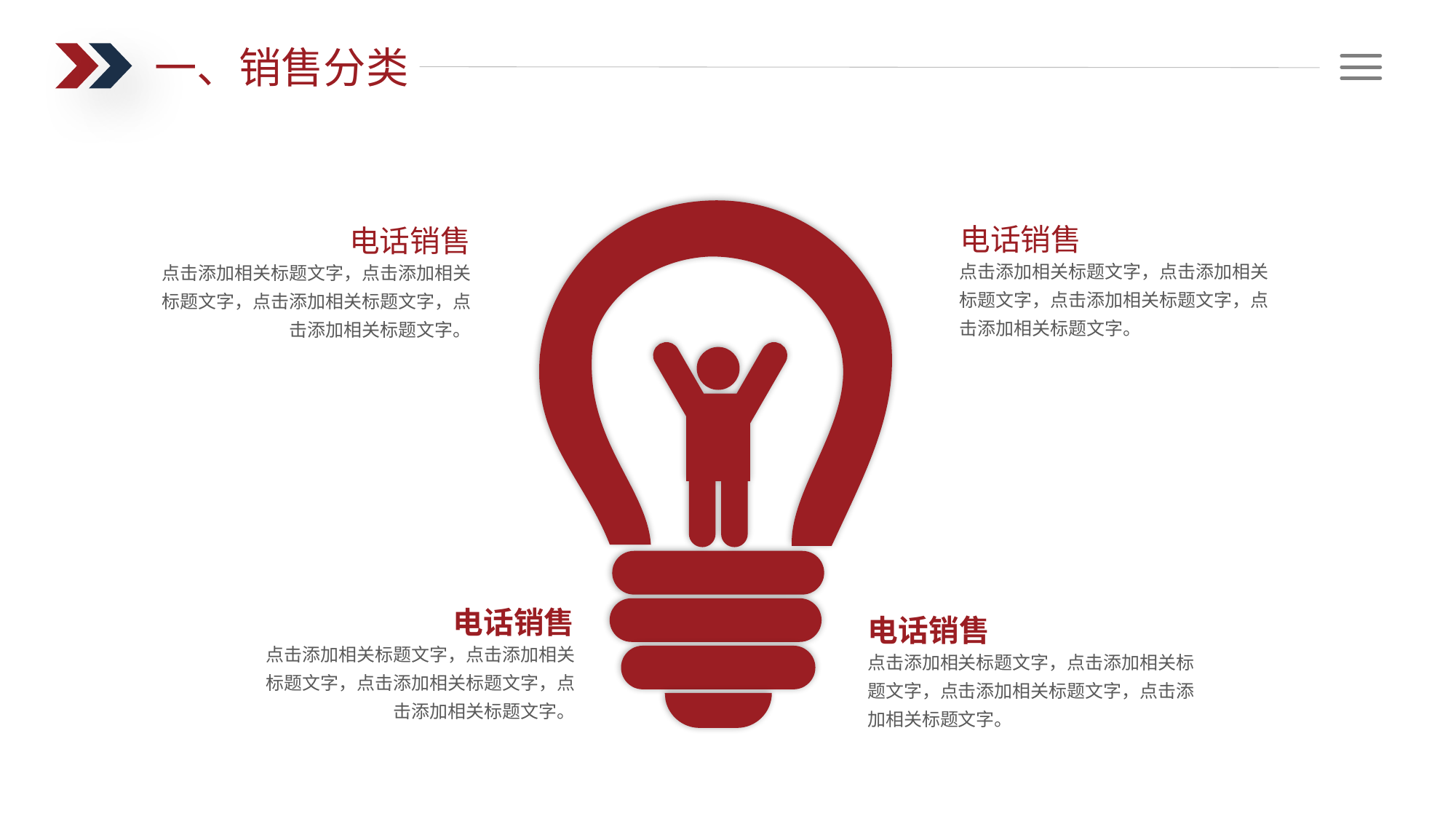

一、销售分类

电话销售
点击添加相关标题文字，点击添加相关标题文字，点击添加相关标题文字，点击添加相关标题文字。
电话销售
点击添加相关标题文字，点击添加相关标题文字，点击添加相关标题文字，点击添加相关标题文字。
电话销售
点击添加相关标题文字，点击添加相关标题文字，点击添加相关标题文字，点击添加相关标题文字。
电话销售
点击添加相关标题文字，点击添加相关标题文字，点击添加相关标题文字，点击添加相关标题文字。